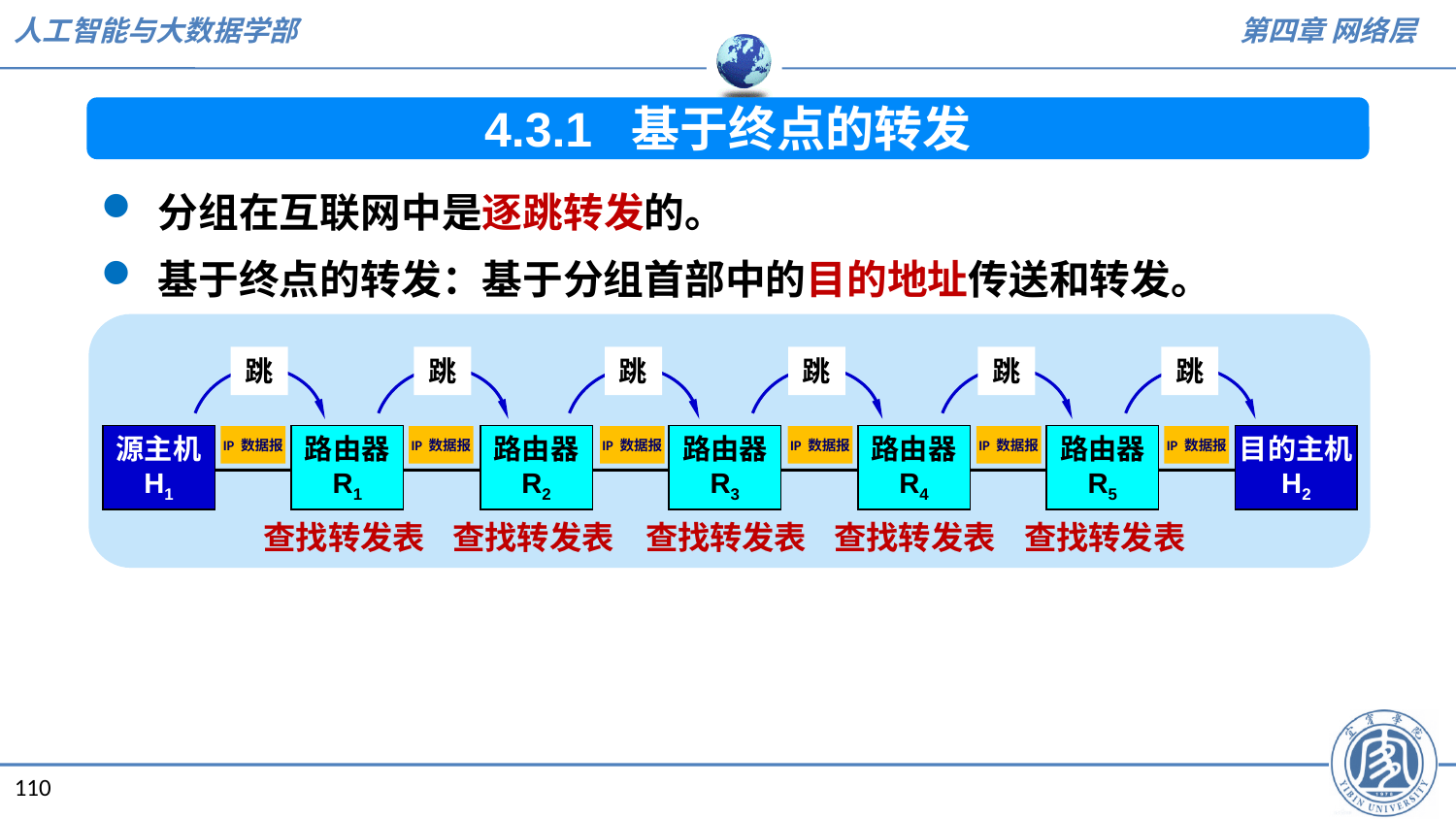

4.3.1  基于终点的转发

分组在互联网中是逐跳转发的。
基于终点的转发：基于分组首部中的目的地址传送和转发。

跳

跳

跳

跳

跳

跳

源主机
H1
路由器
R1
路由器
R2
路由器
R3
路由器
R4
路由器
R5
目的主机
H2
IP 数据报
IP 数据报
IP 数据报
IP 数据报
IP 数据报
IP 数据报

查找转发表
查找转发表
查找转发表
查找转发表
查找转发表
110